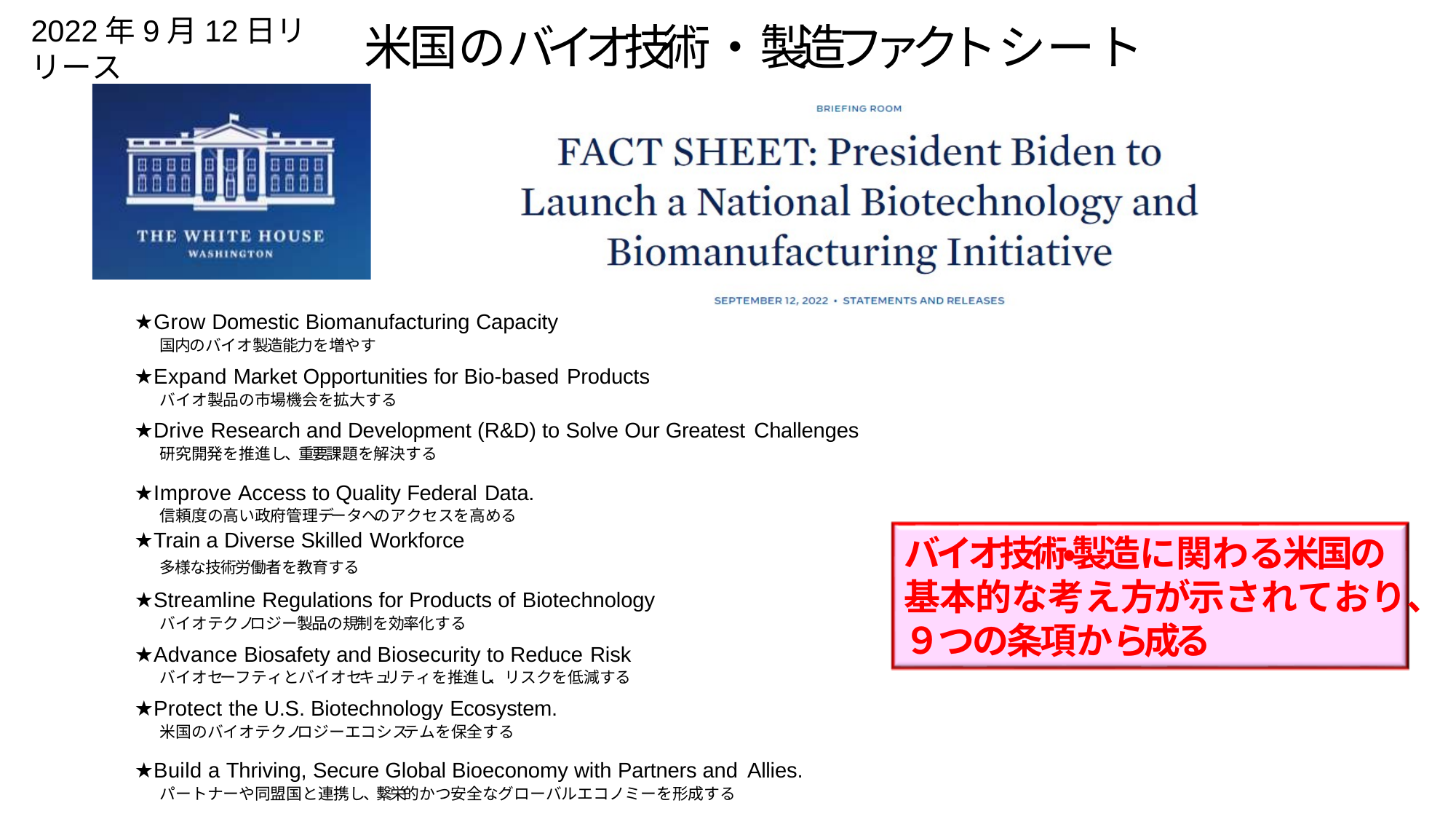

2022年9月12日リリース
# 米国のバイオ技術・製造ファクトシート

★Grow Domestic Biomanufacturing Capacity
国内のバイオ製造能力を増やす
★Expand Market Opportunities for Bio-based Products
バイオ製品の市場機会を拡大する
★Drive Research and Development (R&D) to Solve Our Greatest Challenges
研究開発を推進し、重要課題を解決する
★Improve Access to Quality Federal Data.
信頼度の高い政府管理データへのアクセスを高める
★Train a Diverse Skilled Workforce

バイオ技術・製造に関わる米国の
基本的な考え方が示されており、
多様な技術労働者を教育する
★Streamline Regulations for Products of Biotechnology
バイオテクノロジー製品の規制を効率化する
★Advance Biosafety and Biosecurity to Reduce Risk
バイオセーフティとバイオセキュリティを推進し、リスクを低減する
★Protect the U.S. Biotechnology Ecosystem.
米国のバイオテクノロジーエコシステムを保全する
９つの条項から成る
★Build a Thriving, Secure Global Bioeconomy with Partners and Allies.
パートナーや同盟国と連携し、繫栄的かつ安全なグローバルエコノミーを形成する